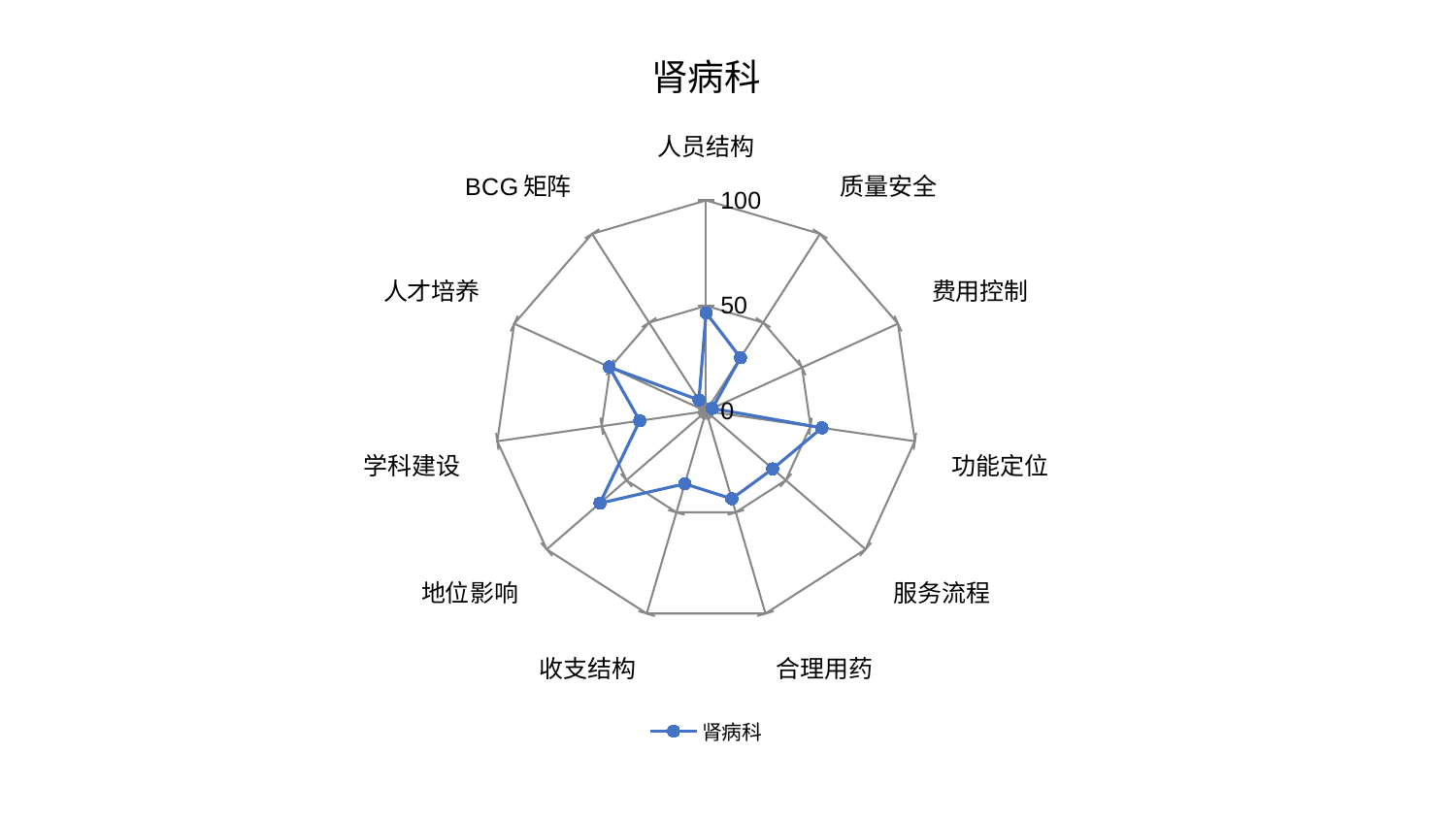

### Chart: 肾病科

| Category | 肾病科 |
|---|---|
| 人员结构 | 46.71379700457821 |
| 质量安全 | 30.15050375530391 |
| 费用控制 | 3.199805297924142 |
| 功能定位 | 55.49157474396059 |
| 服务流程 | 41.76520550656127 |
| 合理用药 | 43.2791146558656 |
| 收支结构 | 35.90927162038143 |
| 地位影响 | 66.60361198957338 |
| 学科建设 | 31.803138539981763 |
| 人才培养 | 50.49422442400587 |
| BCG矩阵 | 6.312901178242534 |
135